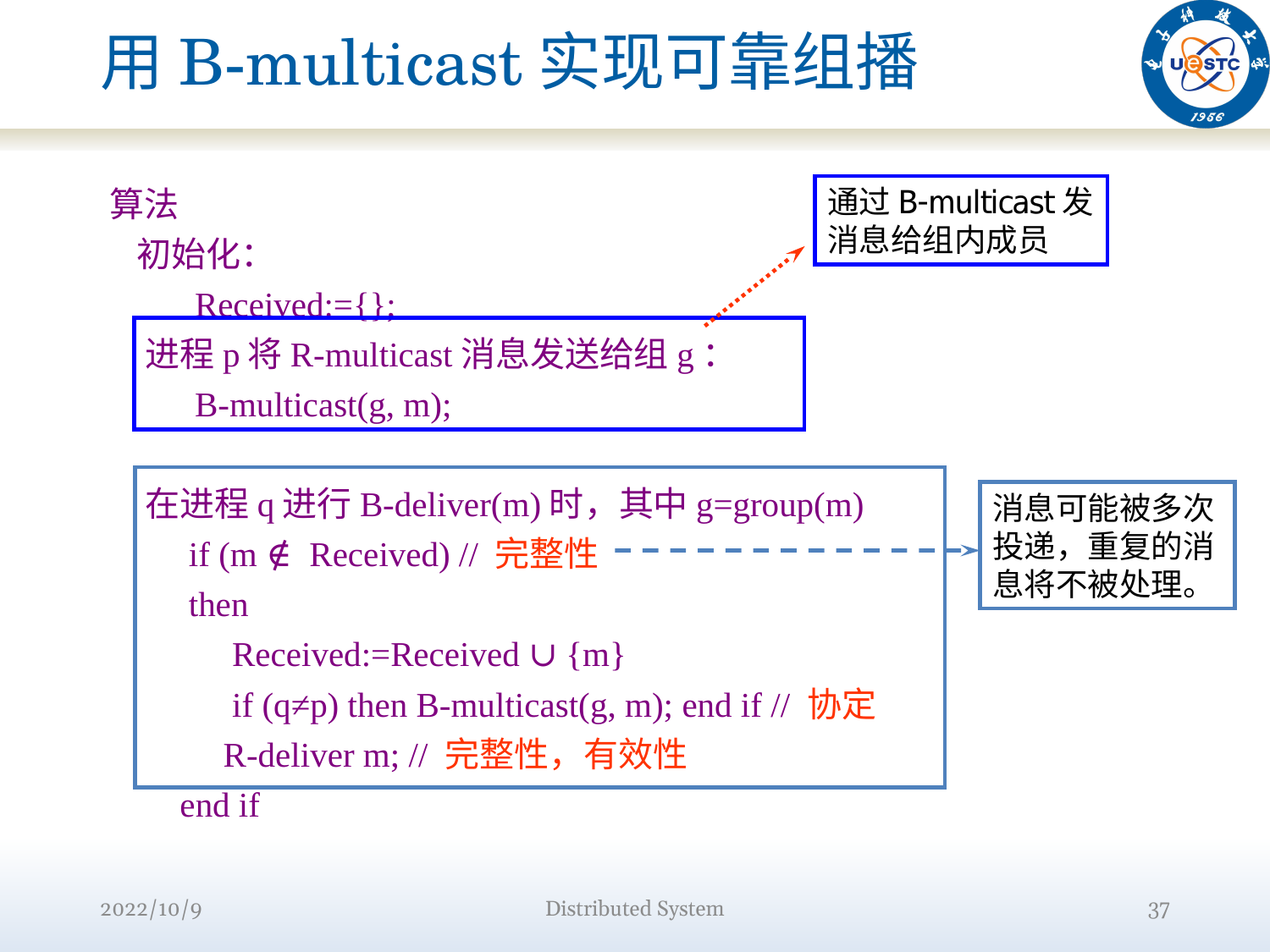

# 用B-multicast实现可靠组播
　 算法
　　初始化：
　　　  Received:={};
         进程p将R-multicast消息发送给组g：
　　　  B-multicast(g, m);

         在进程q进行B-deliver(m)时，其中g=group(m)
              if (m ∉ Received) // 完整性
              then
                   Received:=Received ∪ {m}
                   if (q≠p) then B-multicast(g, m); end if // 协定
                  R-deliver m; // 完整性，有效性
             end if
通过B-multicast发消息给组内成员

消息可能被多次投递，重复的消息将不被处理。

2022/10/9
Distributed System
37